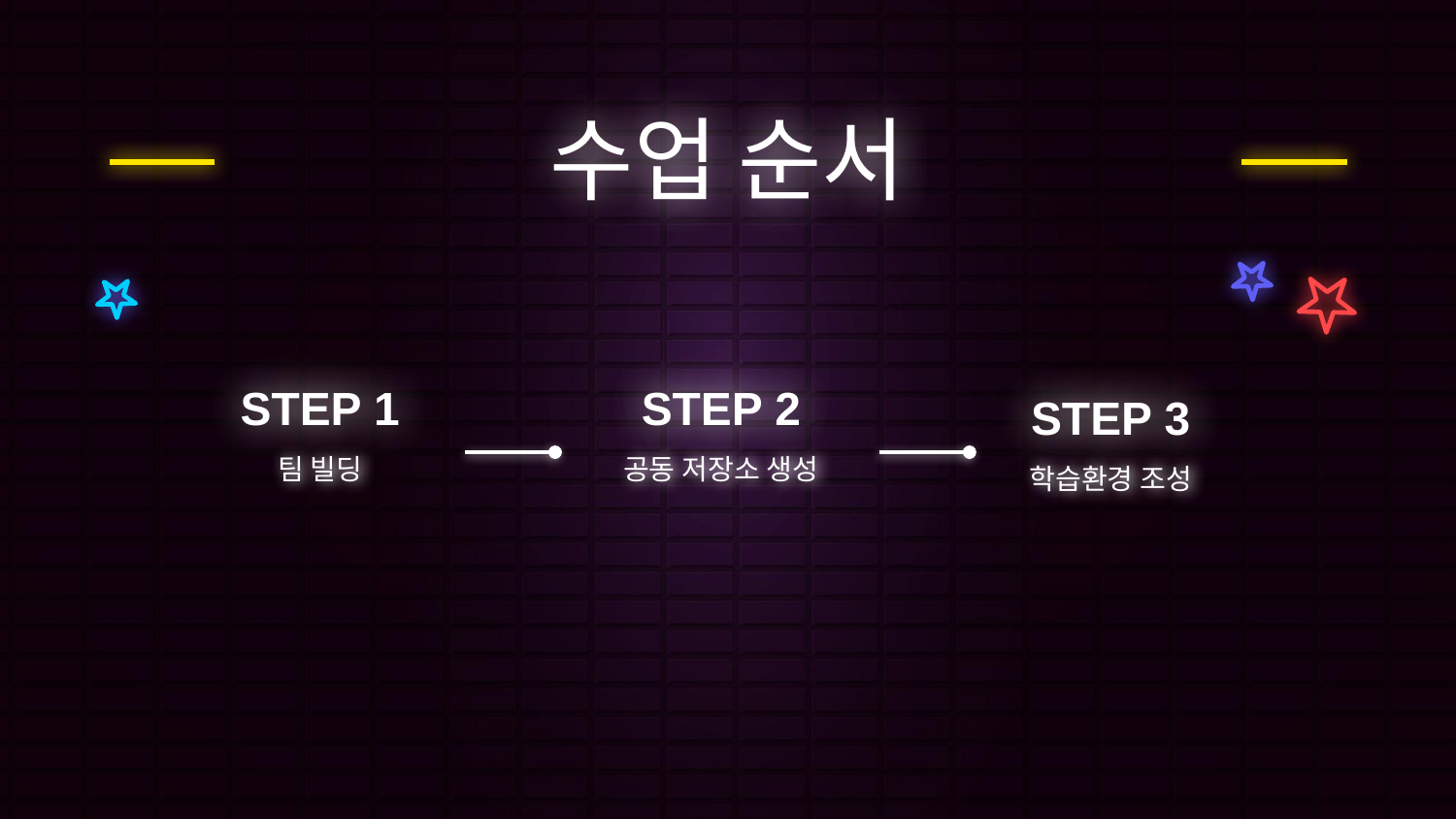

# 수업 순서

STEP 1
STEP 2
STEP 3
팀 빌딩
공동 저장소 생성
학습환경 조성